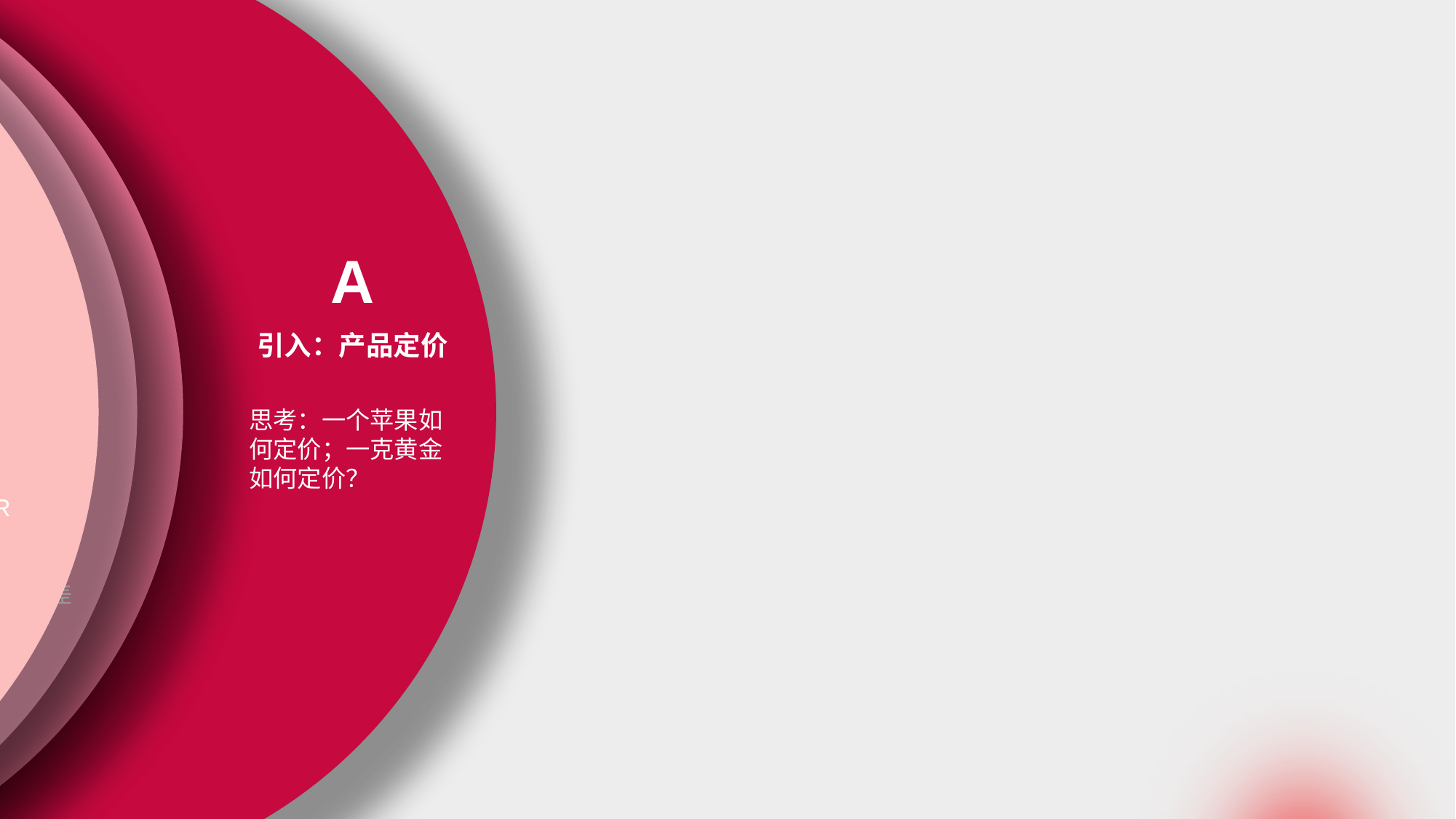

D
信用在险价值：
基于在险价值的思想和信用风险损失的概率分布，得出的VaR，基于VaR进行产品定价

C
商业银行信贷定价：
· 商业银行产品定价法：关系定价法
· 信贷产品定价：KMV模型、CreditMetrics模型、信用等级转移矩阵和信用利差

B
金融产品定价：
· 现金流贴现定价
· 估值定价
· 风险与损失定价

A
引入：产品定价
思考：一个苹果如何定价；一克黄金如何定价？
2-3.金融产品固有属性：
定向贷款与普惠金融的适配性.
        （一）定价理论综述：
商品属性定价——无差别的人类劳动-价值-价格/供需影响；金融属性——现金流贴现定价/估值定价/补偿定价/信贷产品关系定价法
        （二）对比传统信贷产品定价方法：
拓展至绿色消费贷款（信用风险和碳足迹风险）
        （三）定价理论：
正面：预期收益贴现——参考关系定价法的碳足迹指数定价法
负面：预期损失补偿——参考信用利差的绿色利差和绿色在险价值定价法